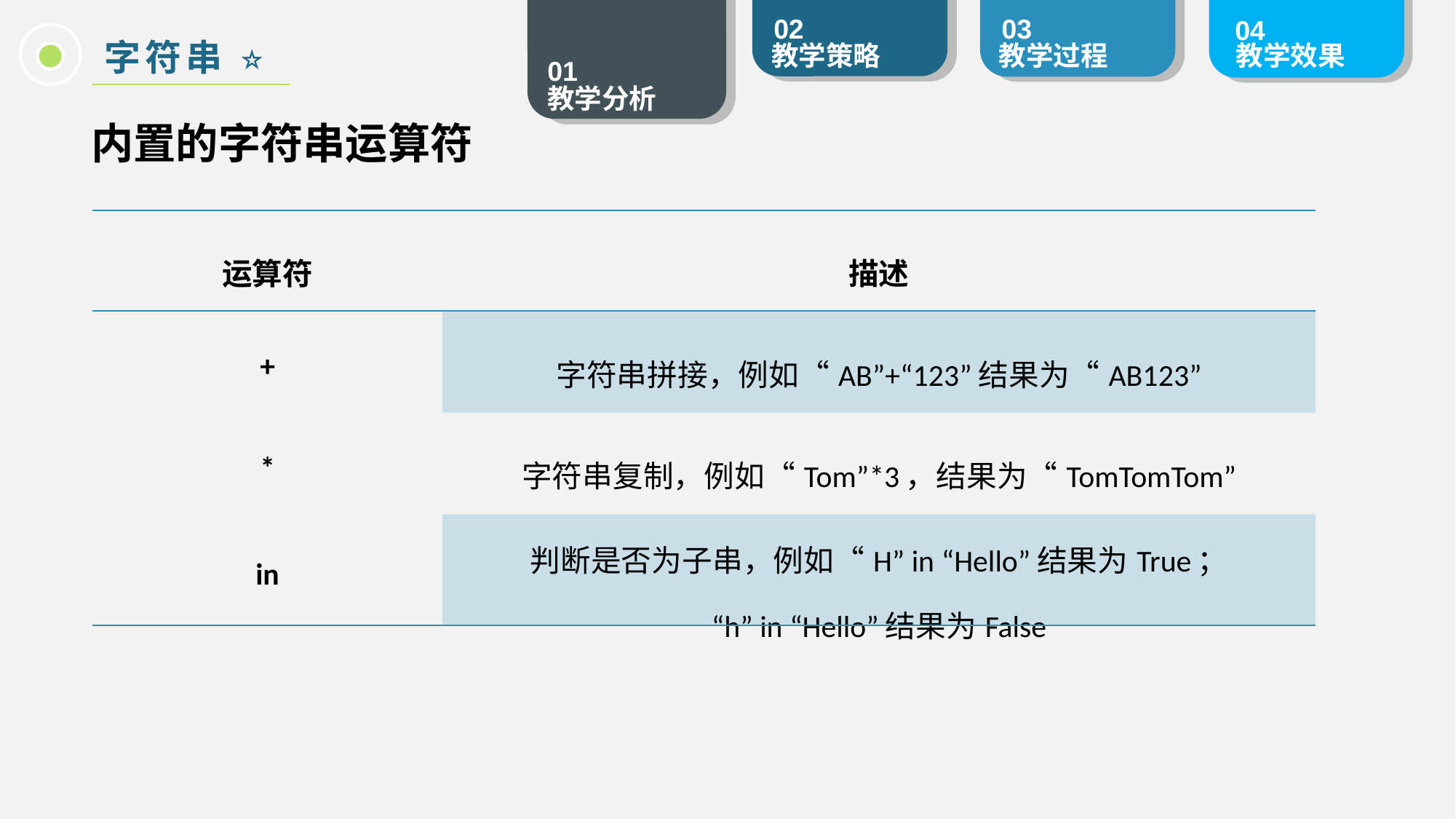

字符串 ⭐️
内置的字符串运算符
| 运算符 | 描述 |
| --- | --- |
| + | 字符串拼接，例如“AB”+“123”结果为“AB123” |
| \* | 字符串复制，例如“Tom”\*3，结果为“TomTomTom” |
| in | 判断是否为子串，例如“H” in “Hello”结果为True； “h” in “Hello”结果为False |